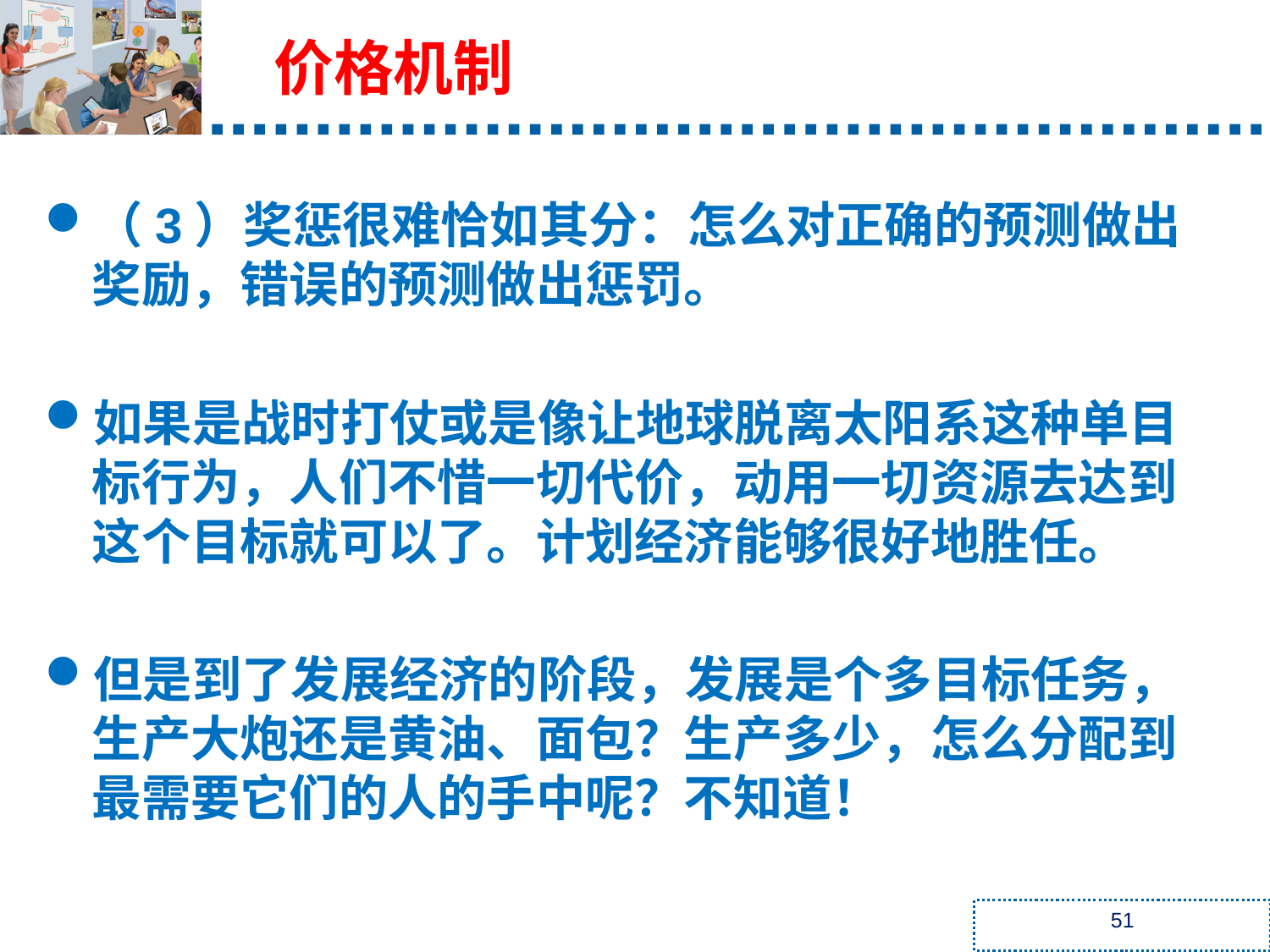

价格机制
（3）奖惩很难恰如其分：怎么对正确的预测做出奖励，错误的预测做出惩罚。

如果是战时打仗或是像让地球脱离太阳系这种单目标行为，人们不惜一切代价，动用一切资源去达到这个目标就可以了。计划经济能够很好地胜任。

但是到了发展经济的阶段，发展是个多目标任务，生产大炮还是黄油、面包？生产多少，怎么分配到最需要它们的人的手中呢？不知道！

51